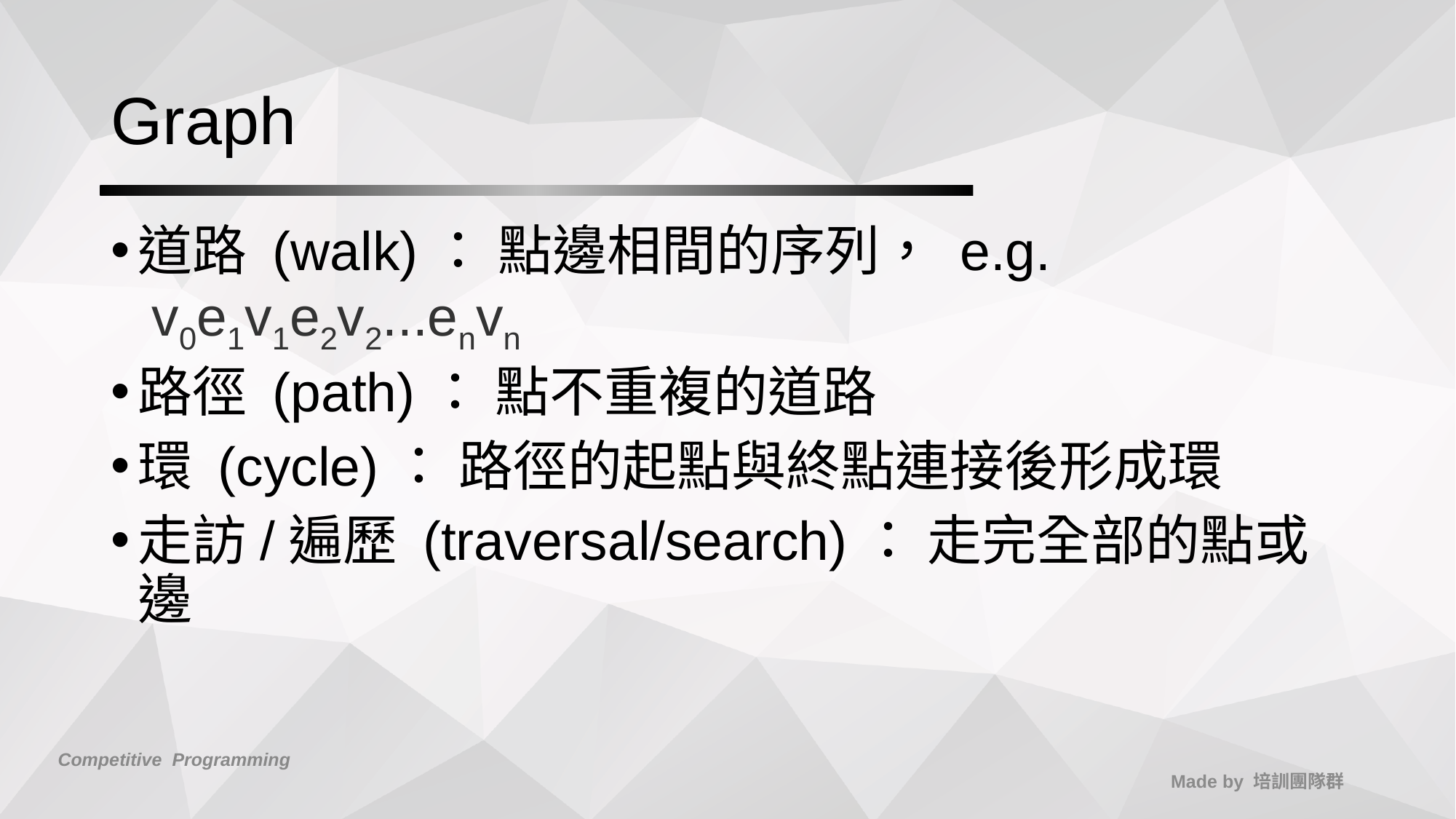

# Graph
道路 (walk)： 點邊相間的序列， e.g.  v0e1v1e2v2...envn
路徑 (path)： 點不重複的道路
環 (cycle)： 路徑的起點與終點連接後形成環
走訪/遍歷 (traversal/search)： 走完全部的點或邊